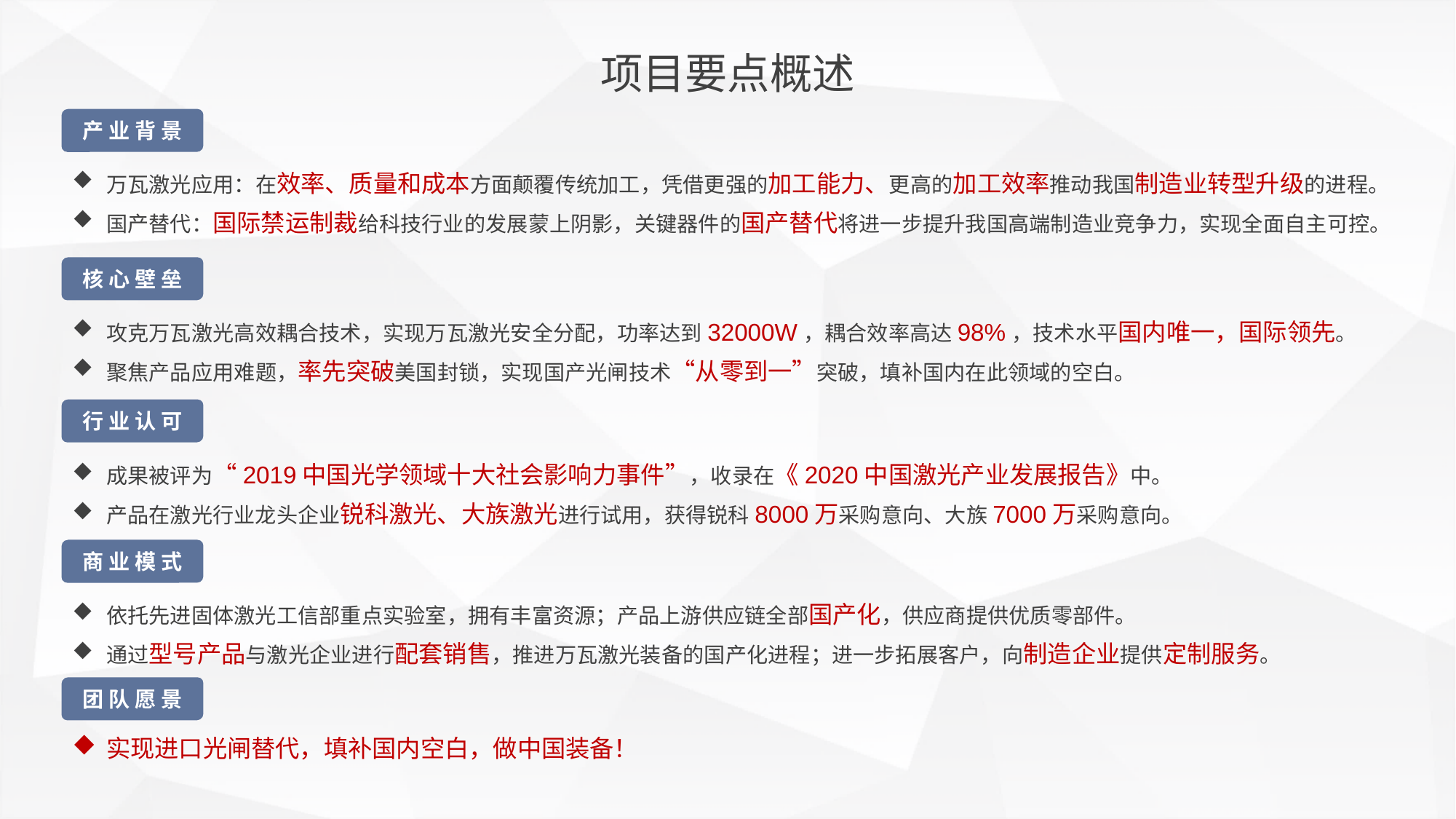

项目要点概述
产 业 背 景
万瓦激光应用：在效率、质量和成本方面颠覆传统加工，凭借更强的加工能力、更高的加工效率推动我国制造业转型升级的进程。
国产替代：国际禁运制裁给科技行业的发展蒙上阴影，关键器件的国产替代将进一步提升我国高端制造业竞争力，实现全面自主可控。
核 心 壁 垒
攻克万瓦激光高效耦合技术，实现万瓦激光安全分配，功率达到32000W，耦合效率高达98%，技术水平国内唯一，国际领先。
聚焦产品应用难题，率先突破美国封锁，实现国产光闸技术“从零到一”突破，填补国内在此领域的空白。
行 业 认 可
成果被评为“2019中国光学领域十大社会影响力事件”，收录在《2020中国激光产业发展报告》中。
产品在激光行业龙头企业锐科激光、大族激光进行试用，获得锐科8000万采购意向、大族7000万采购意向。
商 业 模 式
依托先进固体激光工信部重点实验室，拥有丰富资源；产品上游供应链全部国产化，供应商提供优质零部件。
通过型号产品与激光企业进行配套销售，推进万瓦激光装备的国产化进程；进一步拓展客户，向制造企业提供定制服务。
团 队 愿 景
实现进口光闸替代，填补国内空白，做中国装备！